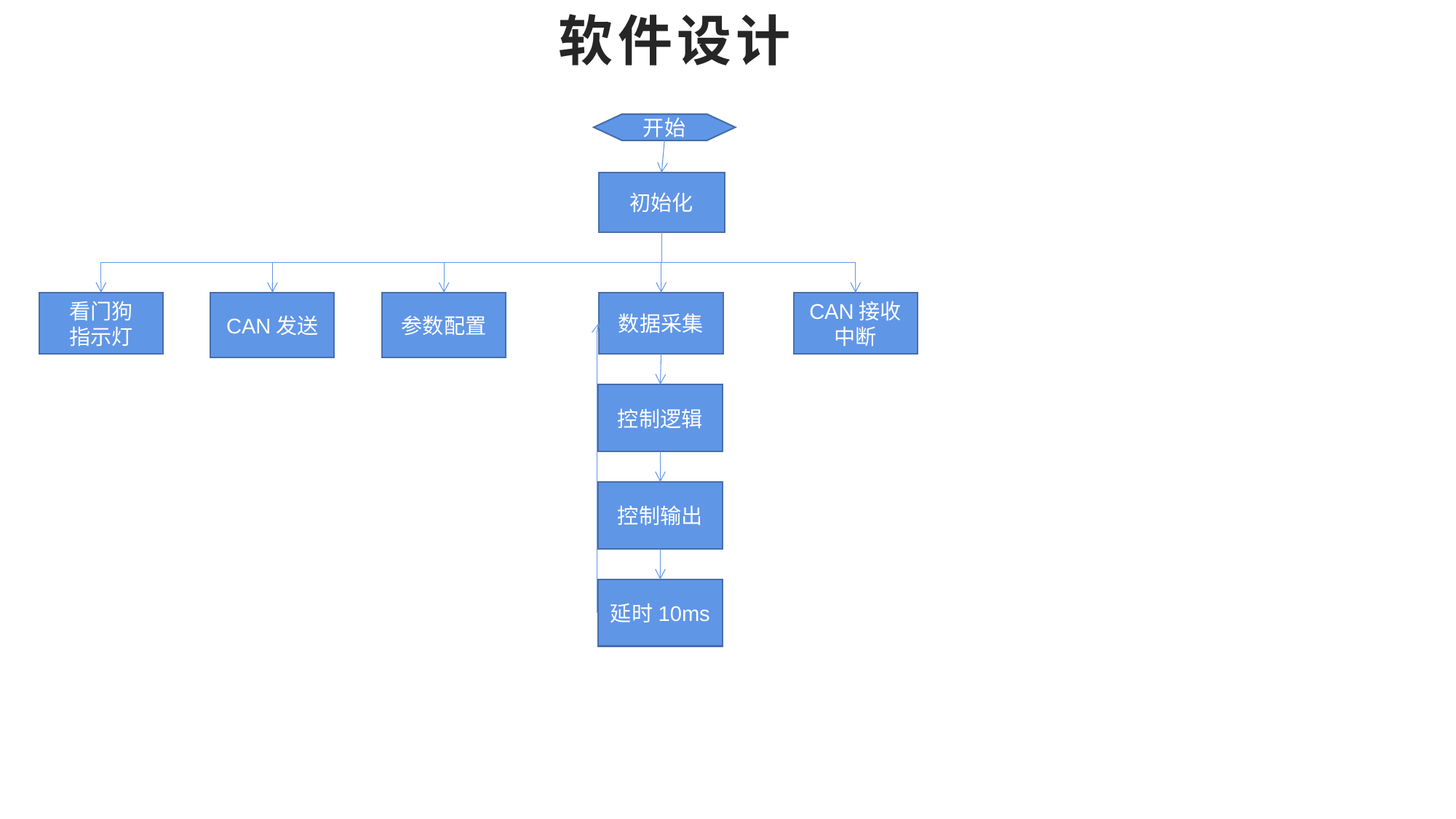

# 软件设计
开始
初始化
数据采集
看门狗
指示灯
CAN发送
参数配置
CAN接收中断
控制逻辑
控制输出
延时10ms